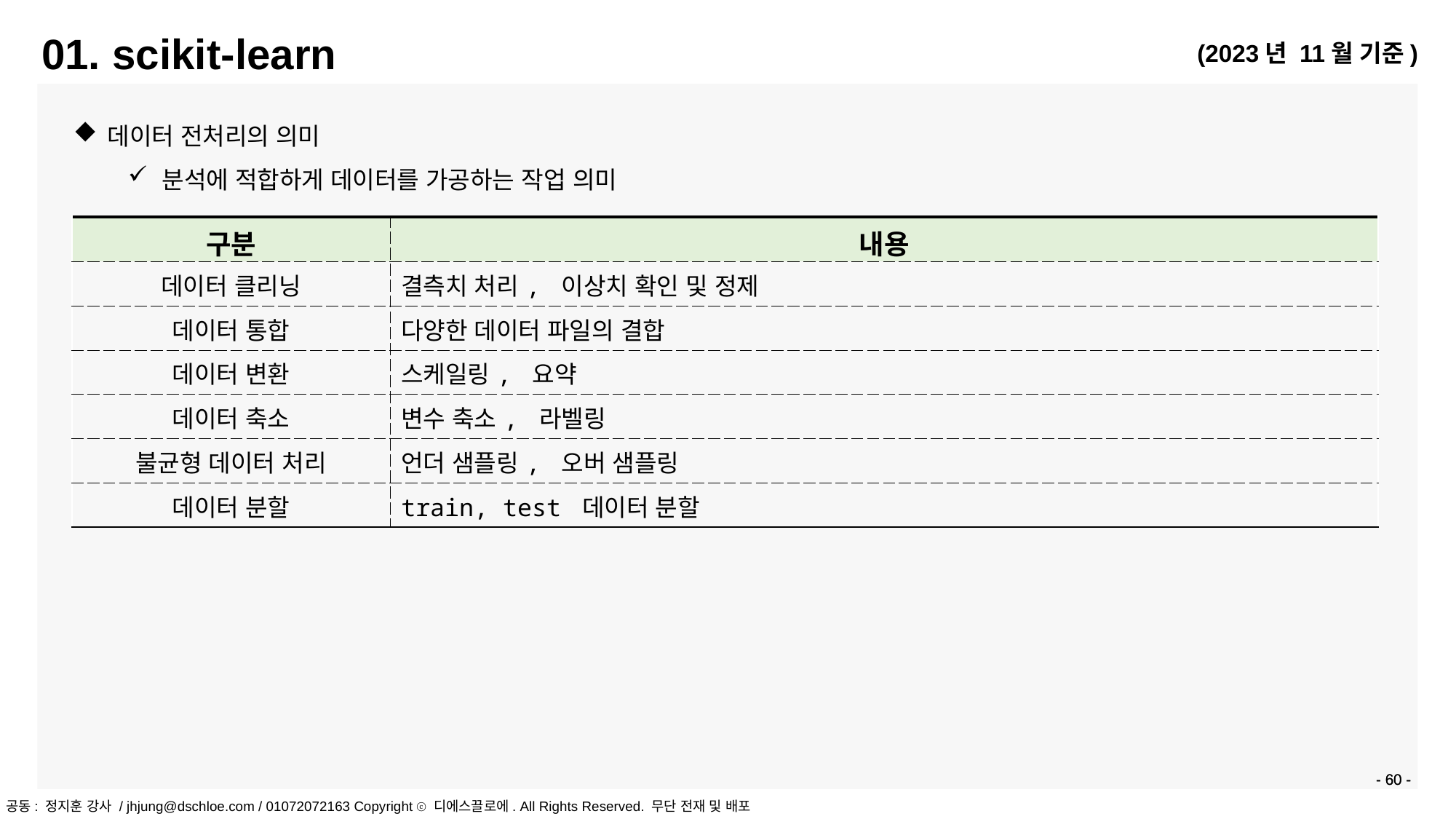

01. scikit-learn
데이터 전처리의 의미
분석에 적합하게 데이터를 가공하는 작업 의미
| 구분 | 내용 |
| --- | --- |
| 데이터 클리닝 | 결측치 처리, 이상치 확인 및 정제 |
| 데이터 통합 | 다양한 데이터 파일의 결합 |
| 데이터 변환 | 스케일링, 요약 |
| 데이터 축소 | 변수 축소, 라벨링 |
| 불균형 데이터 처리 | 언더 샘플링, 오버 샘플링 |
| 데이터 분할 | train, test 데이터 분할 |
- 60 -